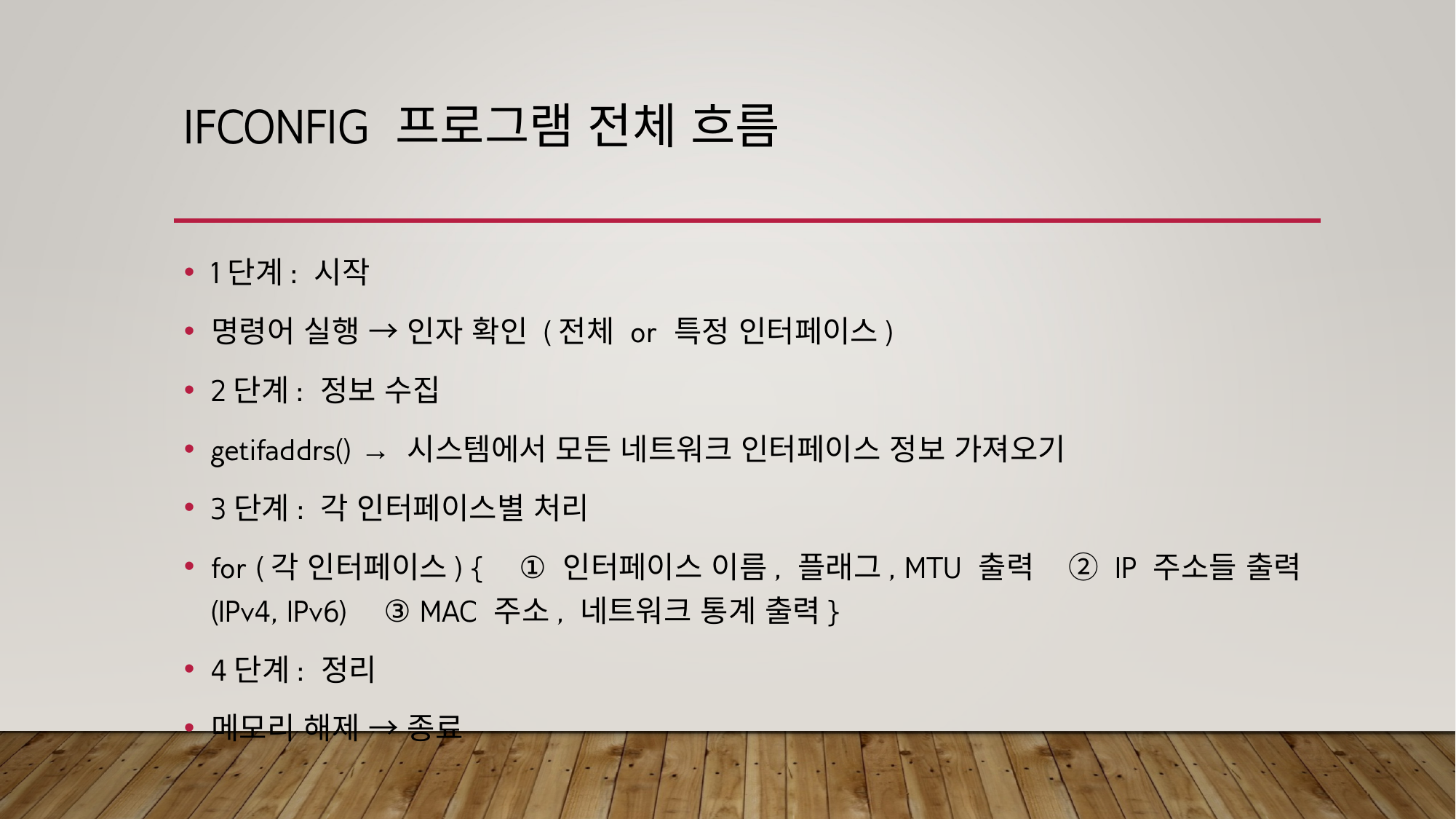

# ifconfig 프로그램 전체 흐름
1단계: 시작
명령어 실행 → 인자 확인 (전체 or 특정 인터페이스)
2단계: 정보 수집
getifaddrs() → 시스템에서 모든 네트워크 인터페이스 정보 가져오기
3단계: 각 인터페이스별 처리
for (각 인터페이스) {    ① 인터페이스 이름, 플래그, MTU 출력    ② IP 주소들 출력 (IPv4, IPv6)    ③ MAC 주소, 네트워크 통계 출력}
4단계: 정리
메모리 해제 → 종료